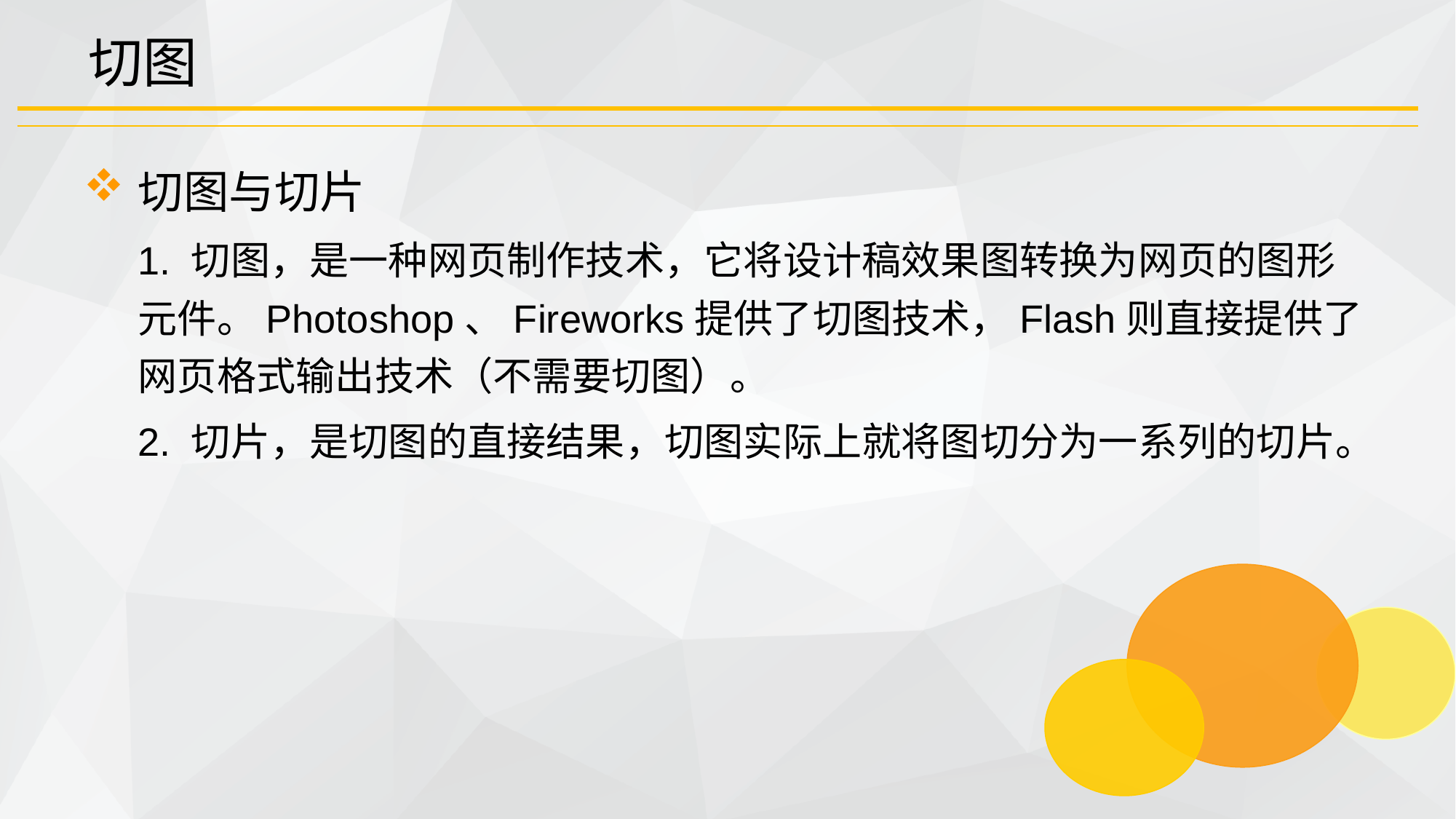

# 切图
切图与切片
1. 切图，是一种网页制作技术，它将设计稿效果图转换为网页的图形元件。Photoshop、Fireworks提供了切图技术，Flash则直接提供了网页格式输出技术（不需要切图）。
2. 切片，是切图的直接结果，切图实际上就将图切分为一系列的切片。